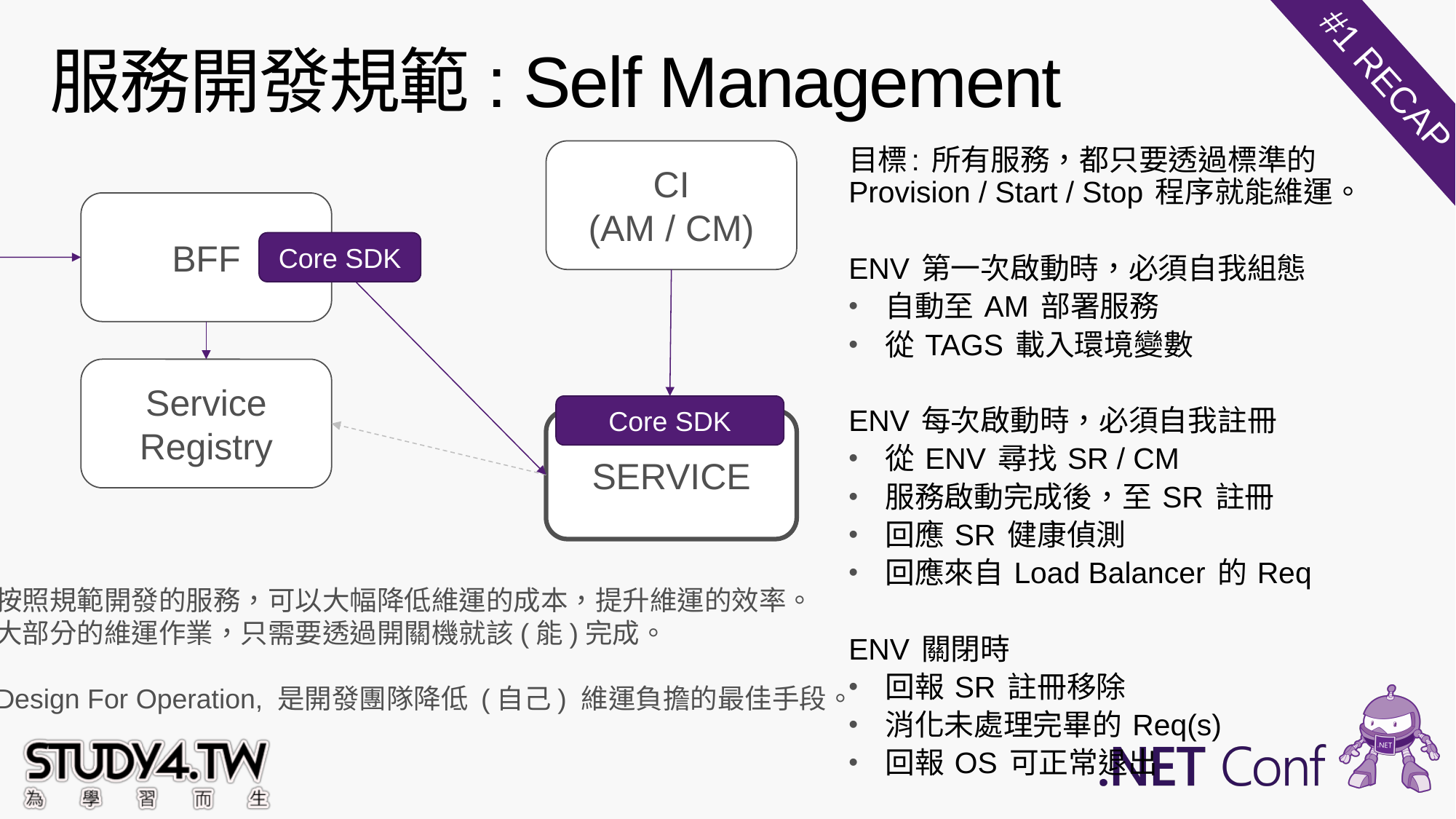

# 服務開發規範: Self Management
#1 RECAP
目標: 所有服務，都只要透過標準的 Provision / Start / Stop 程序就能維運。

ENV 第一次啟動時，必須自我組態
自動至 AM 部署服務
從 TAGS 載入環境變數

ENV 每次啟動時，必須自我註冊
從 ENV 尋找 SR / CM
服務啟動完成後，至 SR 註冊
回應 SR 健康偵測
回應來自 Load Balancer 的 Req

ENV 關閉時
回報 SR 註冊移除
消化未處理完畢的 Req(s)
回報 OS 可正常退出

CI
(AM / CM)
BFF
Core SDK
Service
Registry
Core SDK
SERVICE
按照規範開發的服務，可以大幅降低維運的成本，提升維運的效率。
大部分的維運作業，只需要透過開關機就該(能)完成。

Design For Operation, 是開發團隊降低 (自己) 維運負擔的最佳手段。